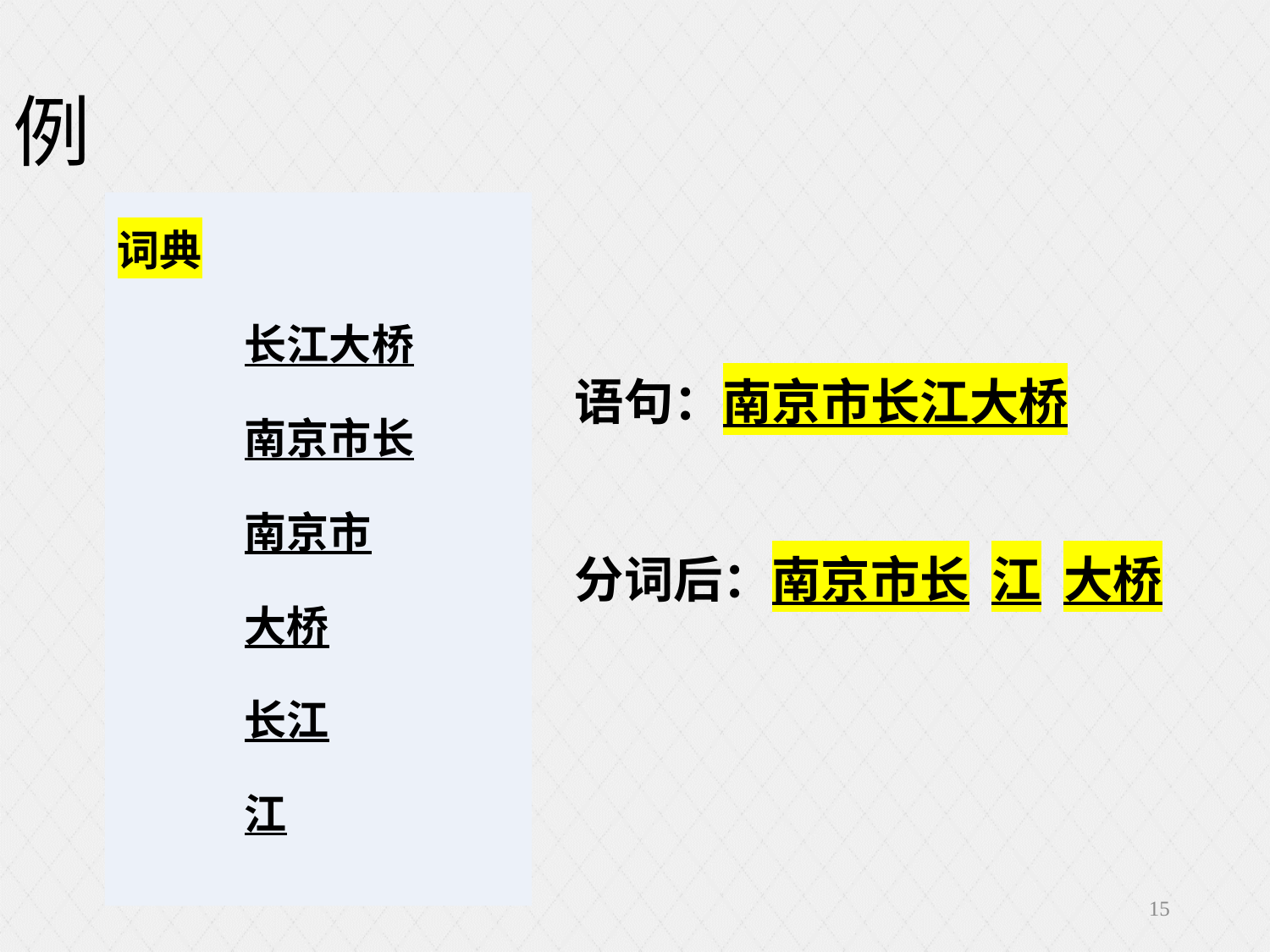

例
词典
	长江大桥
	南京市长
	南京市
	大桥
	长江
	江
语句：南京市长江大桥

分词后：南京市长  江  大桥
15